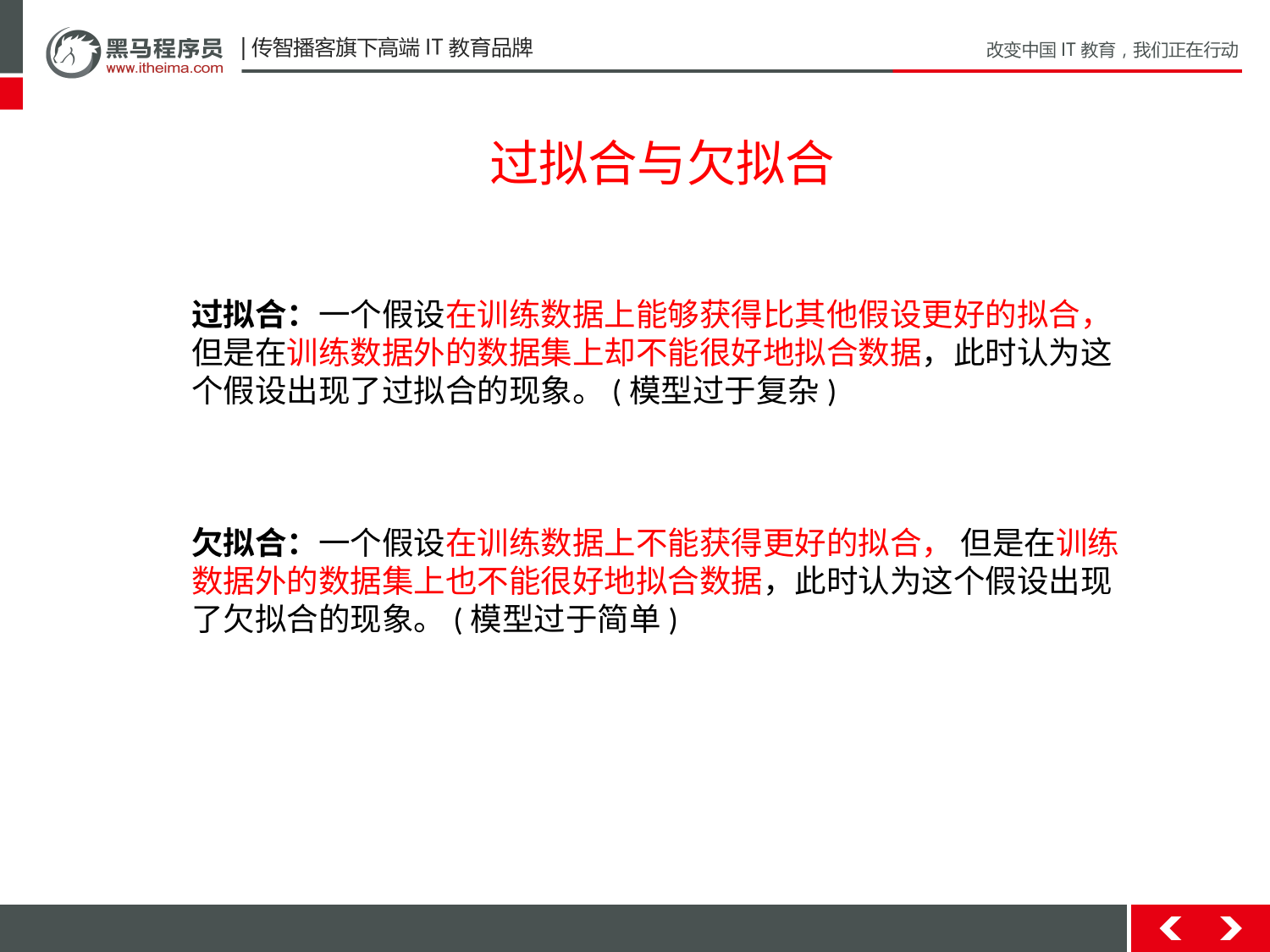

过拟合与欠拟合
过拟合：一个假设在训练数据上能够获得比其他假设更好的拟合， 但是在训练数据外的数据集上却不能很好地拟合数据，此时认为这个假设出现了过拟合的现象。(模型过于复杂)

欠拟合：一个假设在训练数据上不能获得更好的拟合， 但是在训练数据外的数据集上也不能很好地拟合数据，此时认为这个假设出现了欠拟合的现象。(模型过于简单)